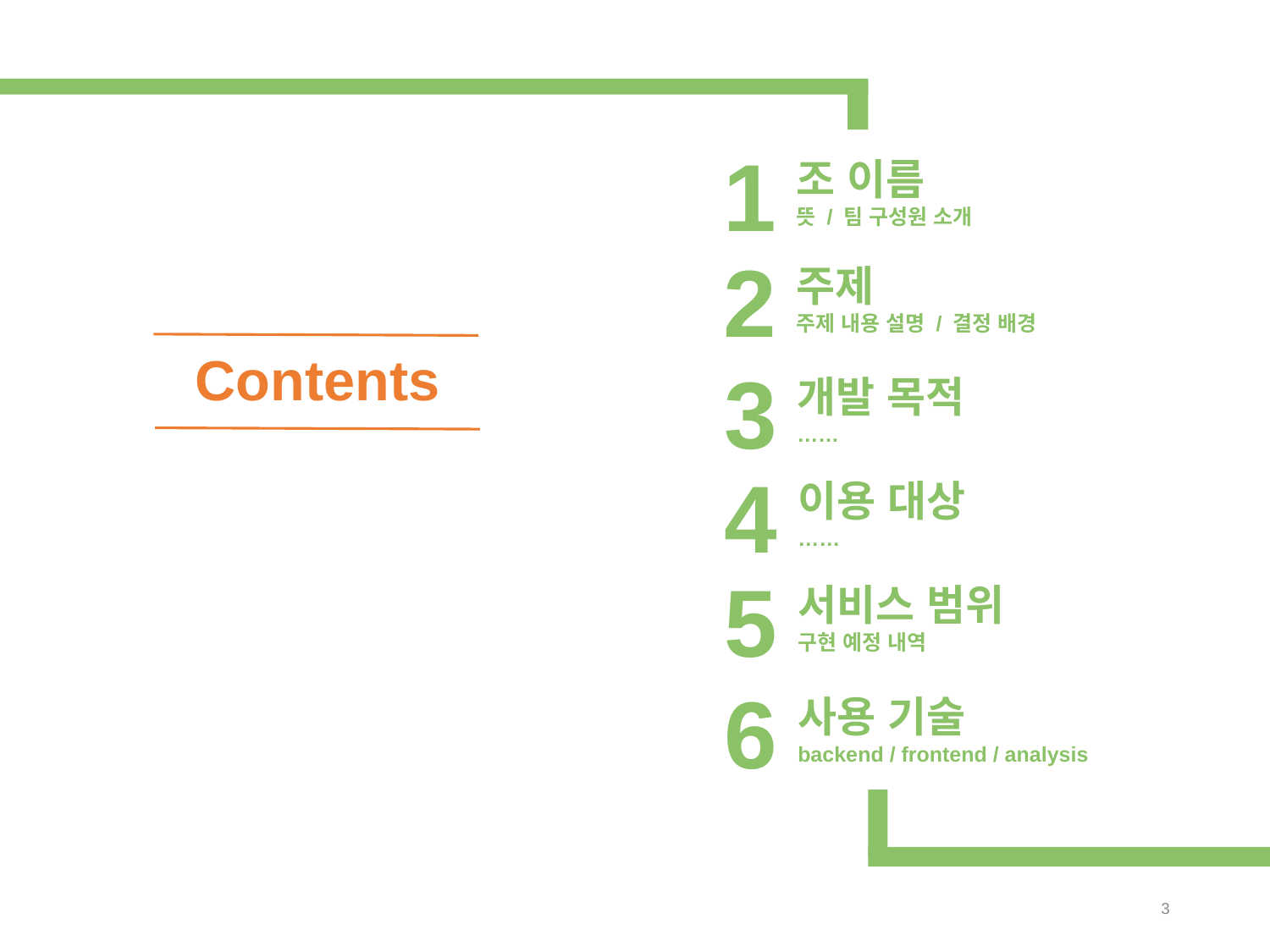

1
조 이름
뜻 / 팀 구성원 소개
2
주제
주제 내용 설명 / 결정 배경
Contents
3
개발 목적
……
4
이용 대상
……
5
서비스 범위
구현 예정 내역
6
사용 기술
backend / frontend / analysis

3